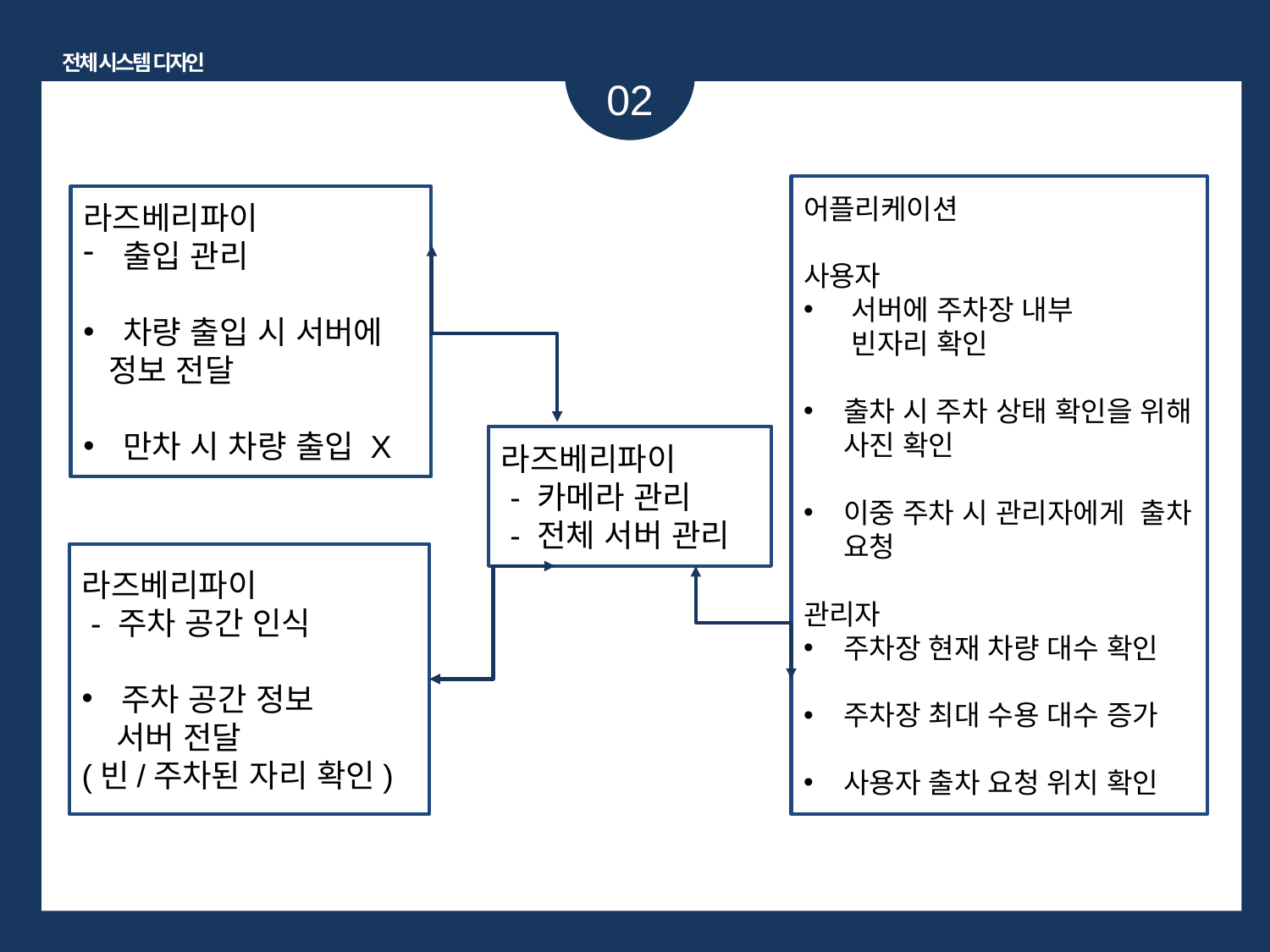

전체 시스템 디자인
02

어플리케이션

사용자
서버에 주차장 내부       빈자리 확인

출차 시 주차 상태 확인을 위해 사진 확인

이중 주차 시 관리자에게  출차 요청

관리자
주차장 현재 차량 대수 확인

주차장 최대 수용 대수 증가

사용자 출차 요청 위치 확인
라즈베리파이
출입 관리

차량 출입 시 서버에
  정보 전달

만차 시 차량 출입 X
라즈베리파이
 - 카메라 관리
 - 전체 서버 관리
라즈베리파이
 - 주차 공간 인식

주차 공간 정보
   서버 전달
(빈/주차된 자리 확인)